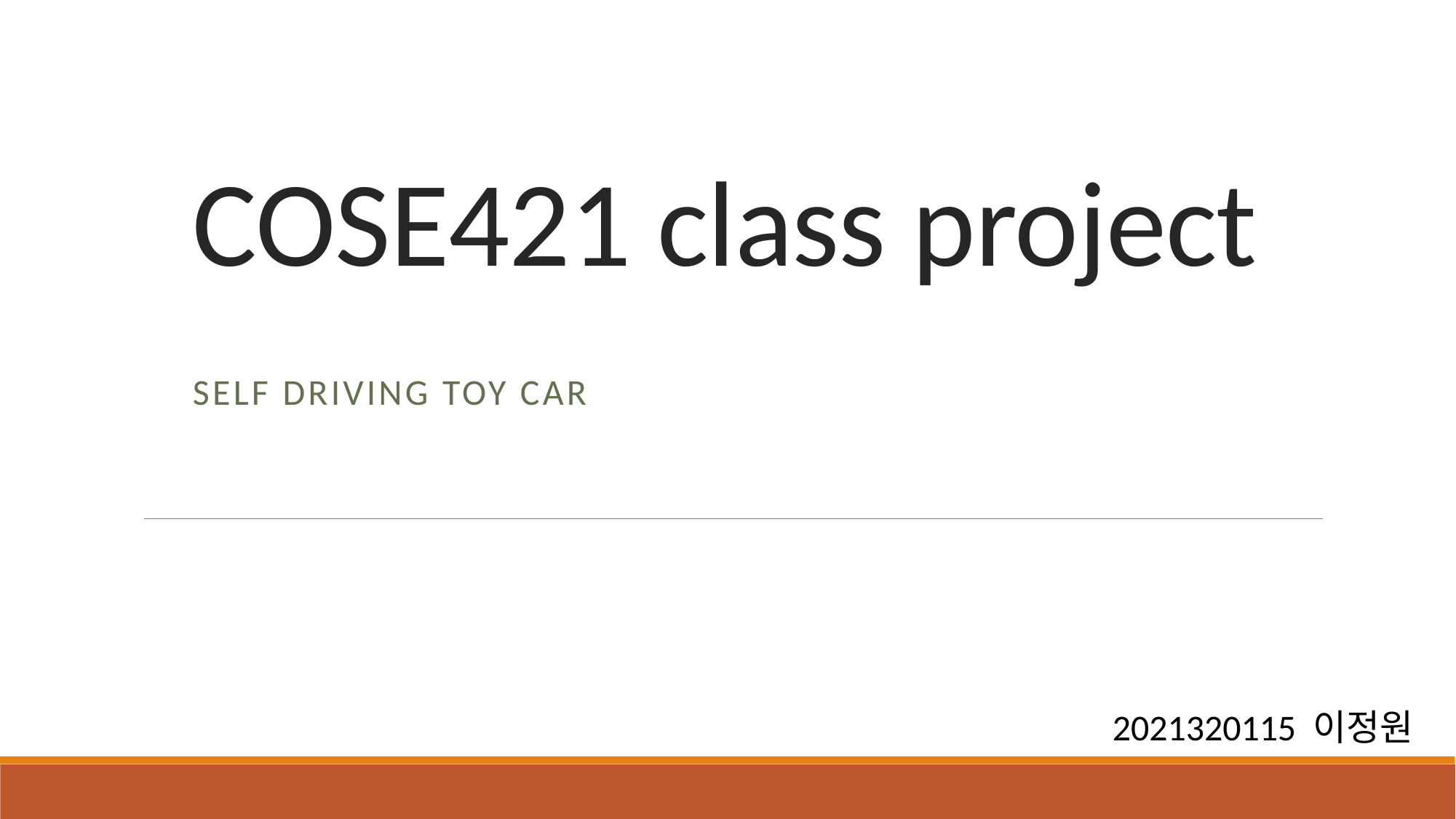

# COSE421 class project
Self driving toy car
2021320115 이정원